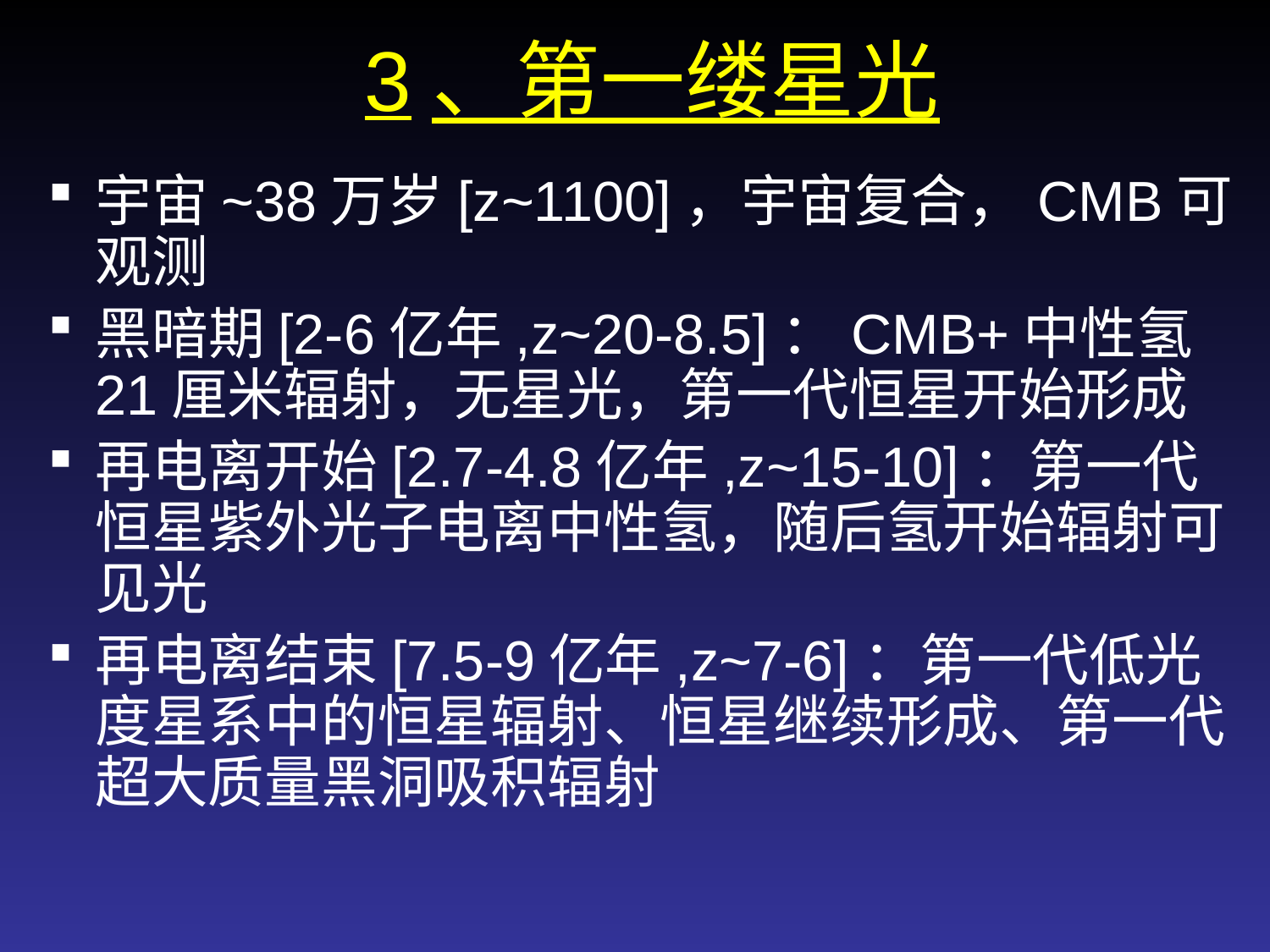

3、第一缕星光
宇宙~38万岁[z~1100]，宇宙复合，CMB可观测
黑暗期[2-6亿年,z~20-8.5]：CMB+中性氢21厘米辐射，无星光，第一代恒星开始形成
再电离开始[2.7-4.8亿年,z~15-10]：第一代恒星紫外光子电离中性氢，随后氢开始辐射可见光
再电离结束[7.5-9亿年,z~7-6]：第一代低光度星系中的恒星辐射、恒星继续形成、第一代超大质量黑洞吸积辐射